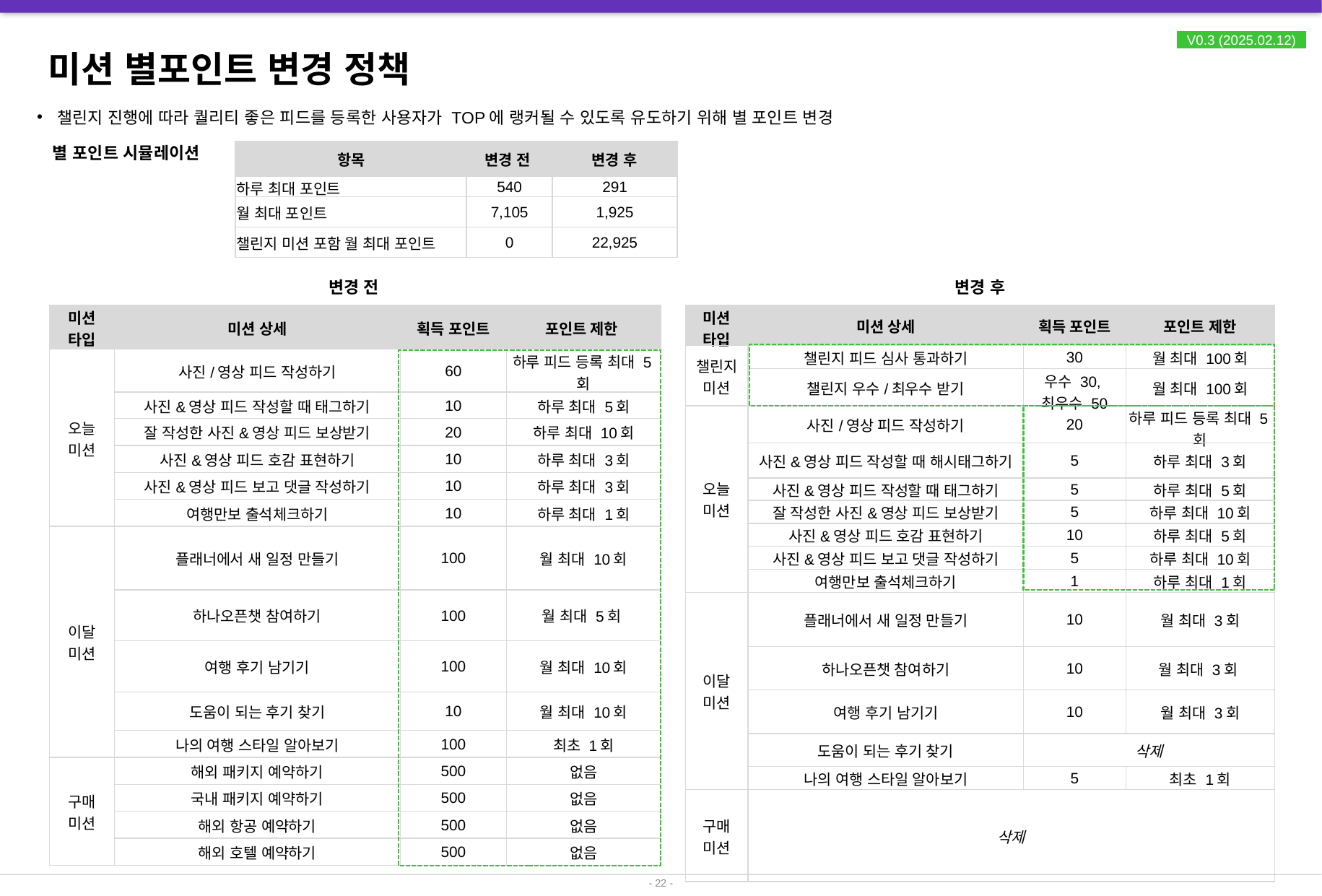

# 미션 별포인트 변경 정책
V0.3 (2025.02.12)
챌린지 진행에 따라 퀄리티 좋은 피드를 등록한 사용자가 TOP에 랭커될 수 있도록 유도하기 위해 별 포인트 변경
별 포인트 시뮬레이션
| 항목 | 변경 전 | 변경 후 |
| --- | --- | --- |
| 하루 최대 포인트 | 540 | 291 |
| 월 최대 포인트 | 7,105 | 1,925 |
| 챌린지 미션 포함 월 최대 포인트 | 0 | 22,925 |
변경 전
변경 후
| 미션 타입 | 미션 상세 | 획득 포인트 | 포인트 제한 |
| --- | --- | --- | --- |
| 챌린지 미션 | 챌린지 피드 심사 통과하기 | 30 | 월 최대 100회 |
|  | 챌린지 우수/최우수 받기 | 우수 30, 최우수 50 | 월 최대 100회 |
| 오늘 미션 | 사진/영상 피드 작성하기 | 20 | 하루 피드 등록 최대 5회 |
|  | 사진&영상 피드 작성할 때 해시태그하기 | 5 | 하루 최대 3회 |
|  | 사진&영상 피드 작성할 때 태그하기 | 5 | 하루 최대 5회 |
|  | 잘 작성한 사진&영상 피드 보상받기 | 5 | 하루 최대 10회 |
|  | 사진&영상 피드 호감 표현하기 | 10 | 하루 최대 5회 |
|  | 사진&영상 피드 보고 댓글 작성하기 | 5 | 하루 최대 10회 |
|  | 여행만보 출석체크하기 | 1 | 하루 최대 1회 |
| 이달 미션 | 플래너에서 새 일정 만들기 | 10 | 월 최대 3회 |
|  | 하나오픈챗 참여하기 | 10 | 월 최대 3회 |
|  | 여행 후기 남기기 | 10 | 월 최대 3회 |
|  | 도움이 되는 후기 찾기 | 삭제 |  |
|  | 나의 여행 스타일 알아보기 | 5 | 최초 1회 |
| 구매 미션 | 삭제 |  |  |
| 미션 타입 | 미션 상세 | 획득 포인트 | 포인트 제한 |
| --- | --- | --- | --- |
| 오늘 미션 | 사진/영상 피드 작성하기 | 60 | 하루 피드 등록 최대 5회 |
|  | 사진&영상 피드 작성할 때 태그하기 | 10 | 하루 최대 5회 |
|  | 잘 작성한 사진&영상 피드 보상받기 | 20 | 하루 최대 10회 |
|  | 사진&영상 피드 호감 표현하기 | 10 | 하루 최대 3회 |
|  | 사진&영상 피드 보고 댓글 작성하기 | 10 | 하루 최대 3회 |
|  | 여행만보 출석체크하기 | 10 | 하루 최대 1회 |
| 이달 미션 | 플래너에서 새 일정 만들기 | 100 | 월 최대 10회 |
|  | 하나오픈챗 참여하기 | 100 | 월 최대 5회 |
|  | 여행 후기 남기기 | 100 | 월 최대 10회 |
|  | 도움이 되는 후기 찾기 | 10 | 월 최대 10회 |
|  | 나의 여행 스타일 알아보기 | 100 | 최초 1회 |
| 구매 미션 | 해외 패키지 예약하기 | 500 | 없음 |
|  | 국내 패키지 예약하기 | 500 | 없음 |
|  | 해외 항공 예약하기 | 500 | 없음 |
|  | 해외 호텔 예약하기 | 500 | 없음 |

- 22 -